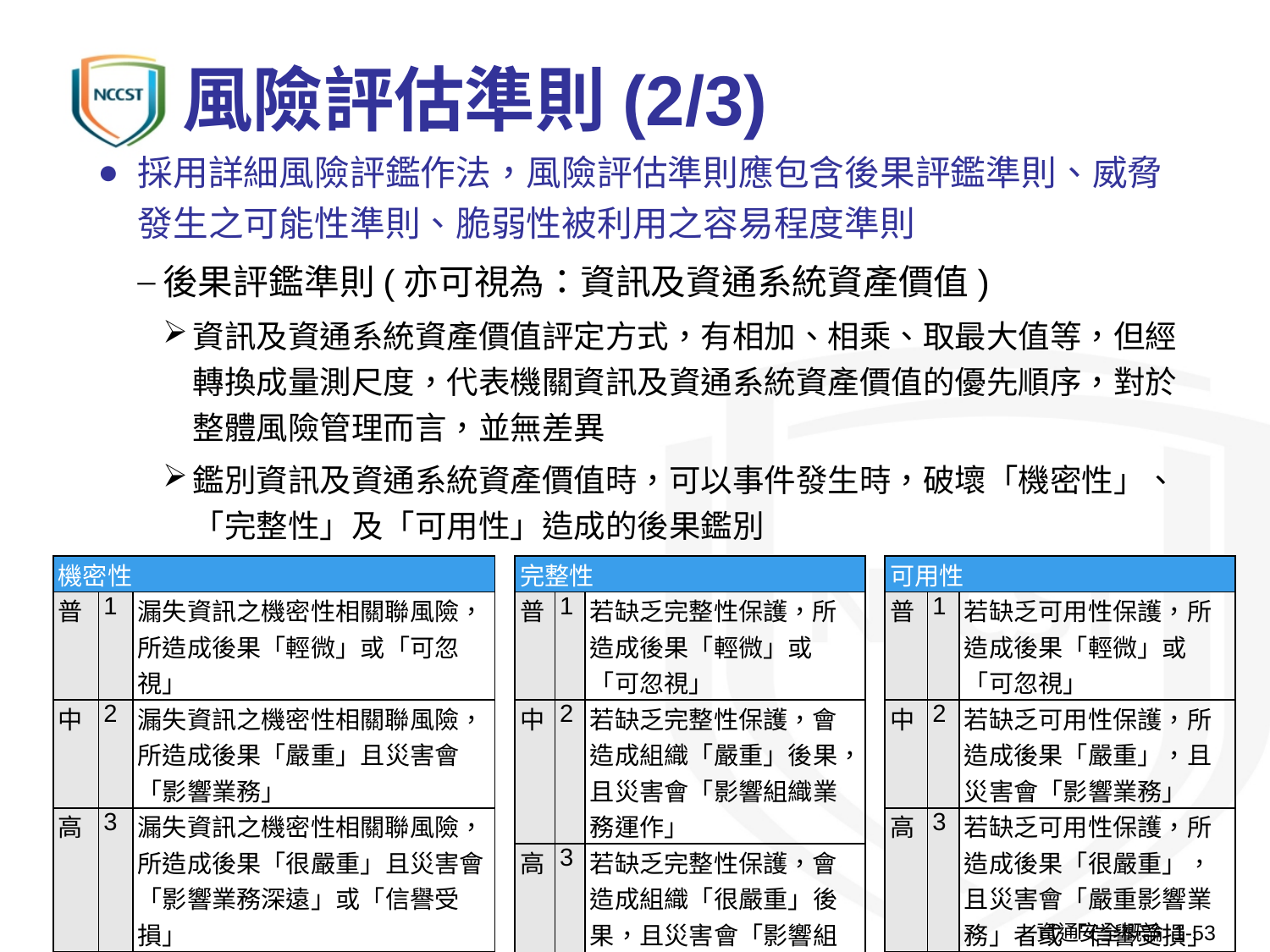

# 風險評估準則(2/3)
採用詳細風險評鑑作法，風險評估準則應包含後果評鑑準則、威脅發生之可能性準則、脆弱性被利用之容易程度準則
後果評鑑準則(亦可視為：資訊及資通系統資產價值)
資訊及資通系統資產價值評定方式，有相加、相乘、取最大值等，但經轉換成量測尺度，代表機關資訊及資通系統資產價值的優先順序，對於整體風險管理而言，並無差異
鑑別資訊及資通系統資產價值時，可以事件發生時，破壞「機密性」、「完整性」及「可用性」造成的後果鑑別

| 機密性 |  |  |
| --- | --- | --- |
| 普 | 1 | 漏失資訊之機密性相關聯風險，所造成後果「輕微」或「可忽視」 |
| 中 | 2 | 漏失資訊之機密性相關聯風險，所造成後果「嚴重」且災害會「影響業務」 |
| 高 | 3 | 漏失資訊之機密性相關聯風險，所造成後果「很嚴重」且災害會「影響業務深遠」或「信譽受損」 |
| 完整性 |  |  |
| --- | --- | --- |
| 普 | 1 | 若缺乏完整性保護，所造成後果「輕微」或「可忽視」 |
| 中 | 2 | 若缺乏完整性保護，會造成組織「嚴重」後果，且災害會「影響組織業務運作」 |
| 高 | 3 | 若缺乏完整性保護，會造成組織「很嚴重」後果，且災害會「影響組織業務停頓」或「信譽受損」 |
| 可用性 |  |  |
| --- | --- | --- |
| 普 | 1 | 若缺乏可用性保護，所造成後果「輕微」或「可忽視」 |
| 中 | 2 | 若缺乏可用性保護，所造成後果「嚴重」，且災害會「影響業務」 |
| 高 | 3 | 若缺乏可用性保護，所造成後果「很嚴重」，且災害會「嚴重影響業務」者或「信譽受損」 |